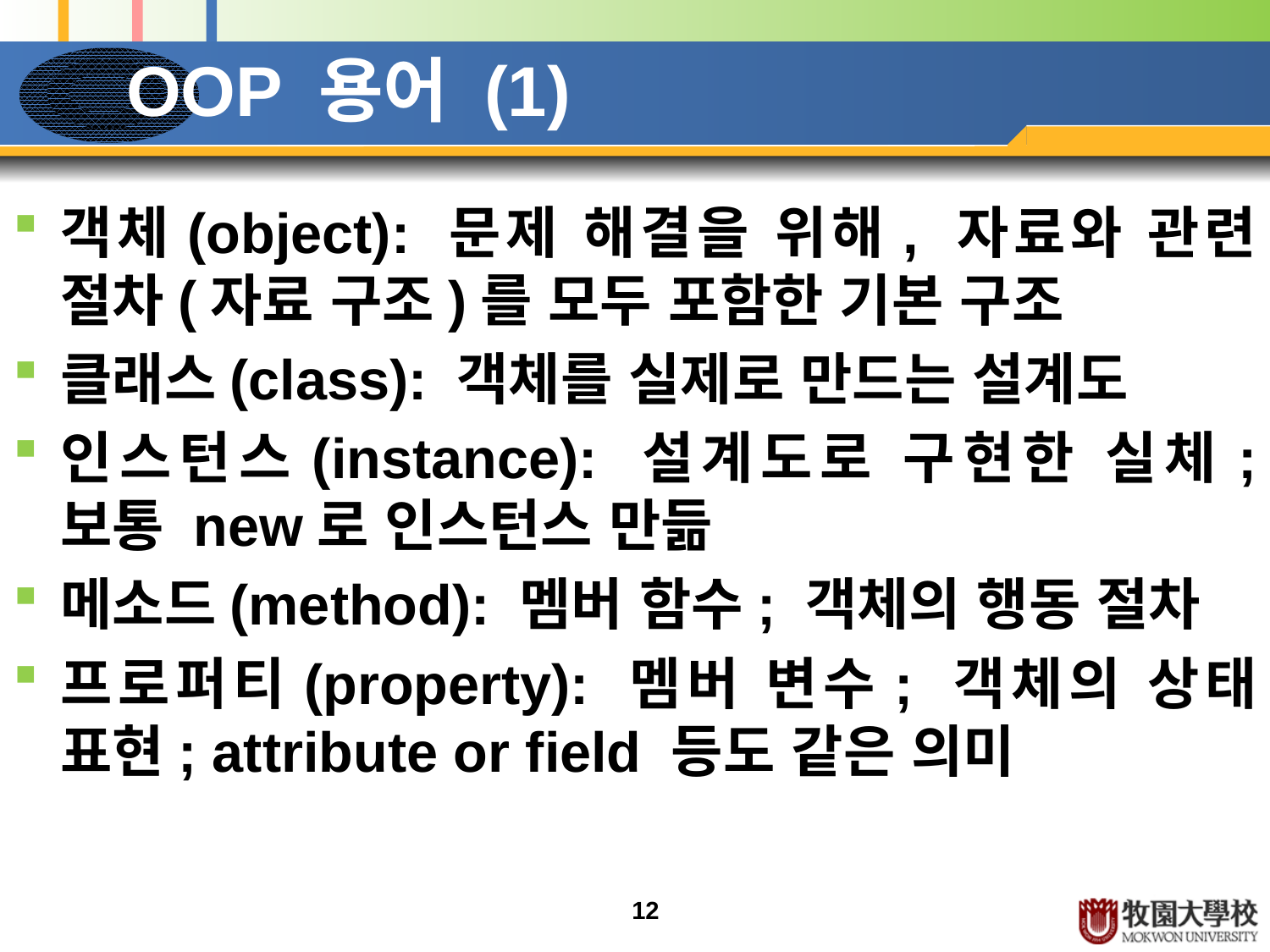

# OOP 용어 (1)
객체(object): 문제 해결을 위해, 자료와 관련 절차(자료 구조)를 모두 포함한 기본 구조
클래스(class): 객체를 실제로 만드는 설계도
인스턴스(instance): 설계도로 구현한 실체; 보통 new로 인스턴스 만듦
메소드(method): 멤버 함수; 객체의 행동 절차
프로퍼티(property): 멤버 변수; 객체의 상태 표현; attribute or field 등도 같은 의미
12